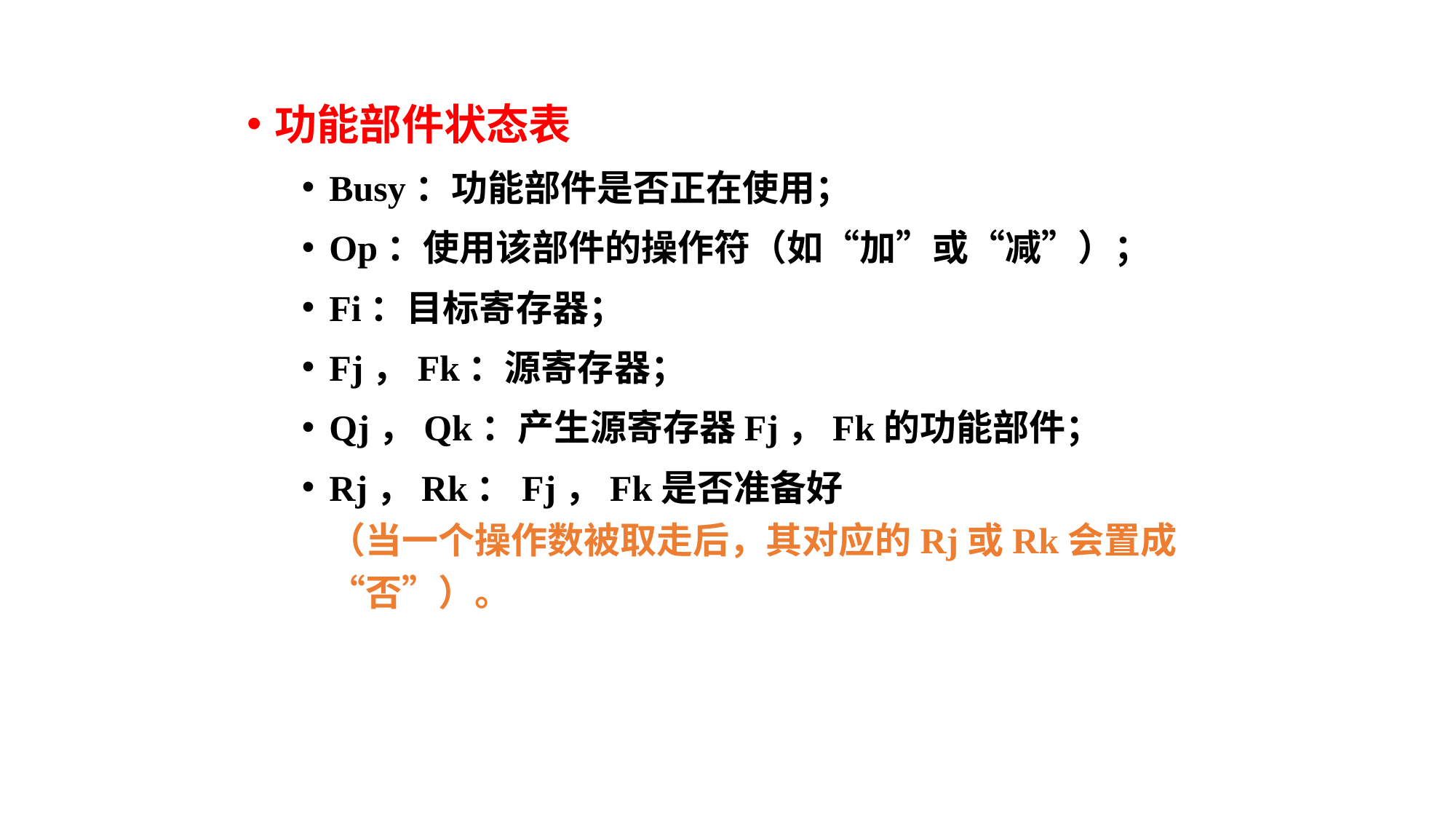

功能部件状态表
Busy：功能部件是否正在使用；
Op：使用该部件的操作符（如“加”或“减”）；
Fi：目标寄存器；
Fj，Fk：源寄存器；
Qj，Qk：产生源寄存器Fj，Fk的功能部件；
Rj，Rk：Fj，Fk是否准备好
（当一个操作数被取走后，其对应的Rj或Rk会置成“否”）。